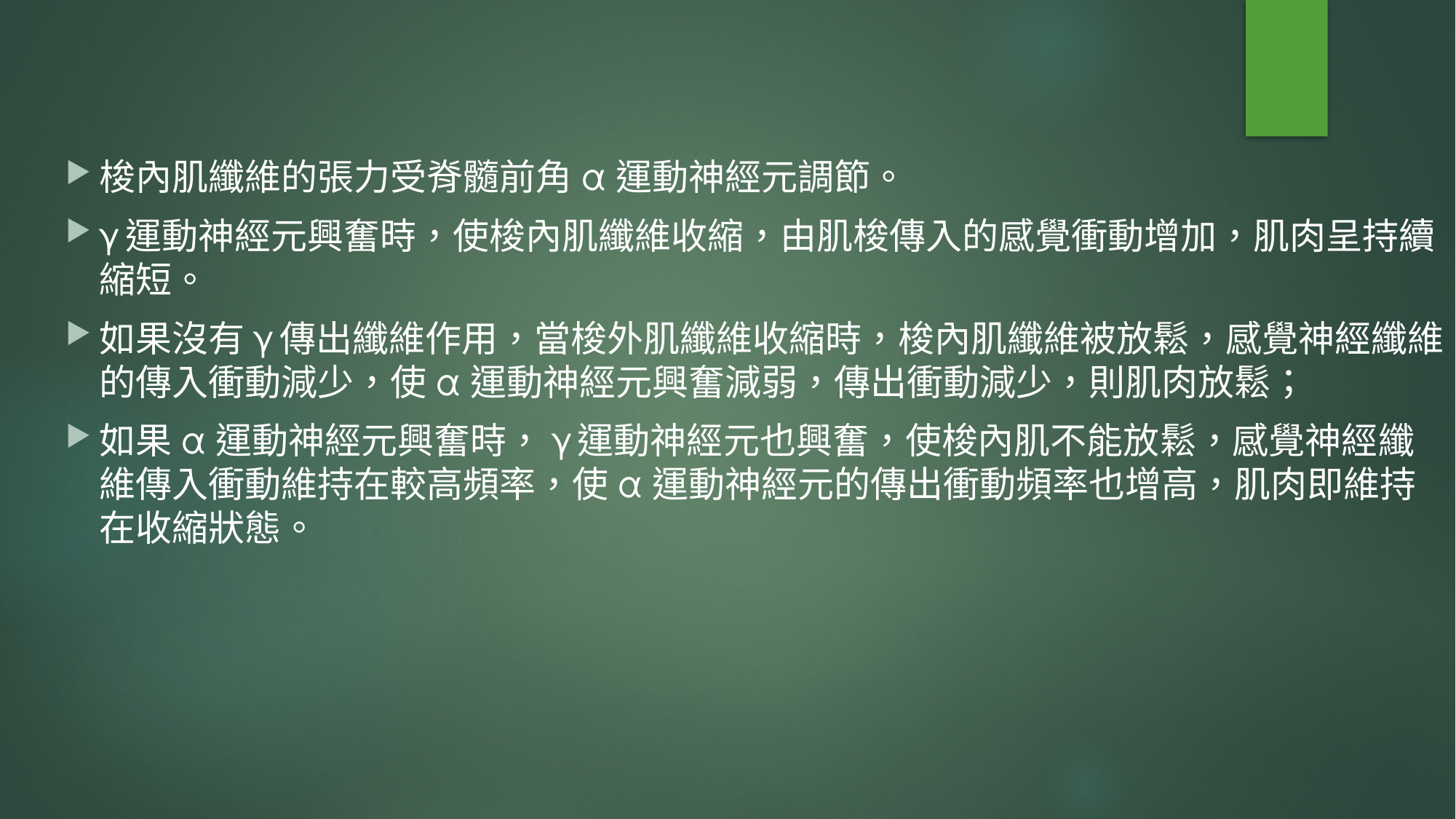

梭內肌纖維的張力受脊髓前角α運動神經元調節。
γ運動神經元興奮時，使梭內肌纖維收縮，由肌梭傳入的感覺衝動增加，肌肉呈持續縮短。
如果沒有γ傳出纖維作用，當梭外肌纖維收縮時，梭內肌纖維被放鬆，感覺神經纖維的傳入衝動減少，使α運動神經元興奮減弱，傳出衝動減少，則肌肉放鬆；
如果α運動神經元興奮時，γ運動神經元也興奮，使梭內肌不能放鬆，感覺神經纖維傳入衝動維持在較高頻率，使α運動神經元的傳出衝動頻率也增高，肌肉即維持在收縮狀態。